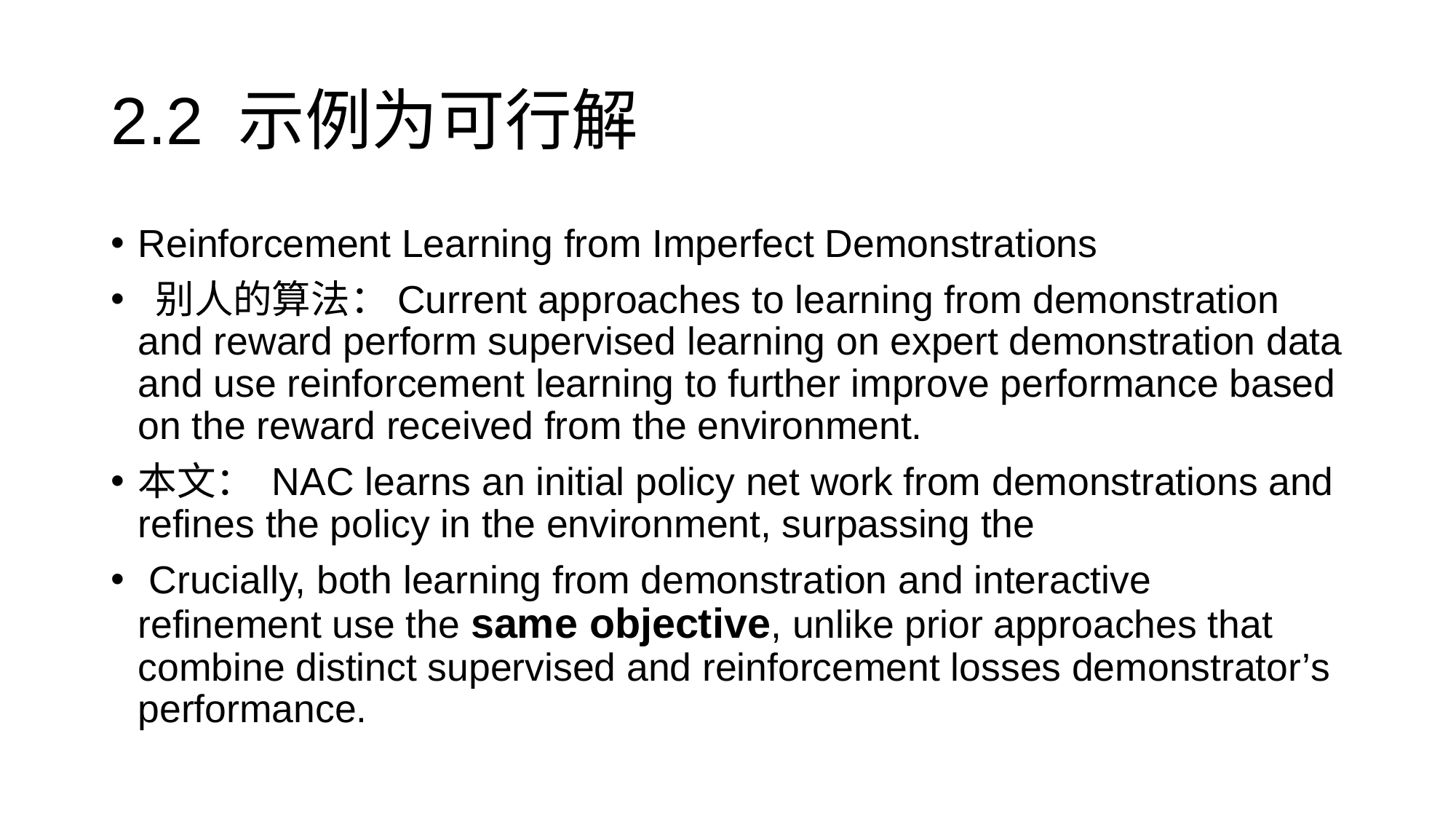

# 2.2 示例为可行解
Reinforcement Learning from Imperfect Demonstrations
 别人的算法：Current approaches to learning from demonstration and reward perform supervised learning on expert demonstration data and use reinforcement learning to further improve performance based on the reward received from the environment.
本文： NAC learns an initial policy net work from demonstrations and refines the policy in the environment, surpassing the
 Crucially, both learning from demonstration and interactive refinement use the same objective, unlike prior approaches that combine distinct supervised and reinforcement losses demonstrator’s performance.